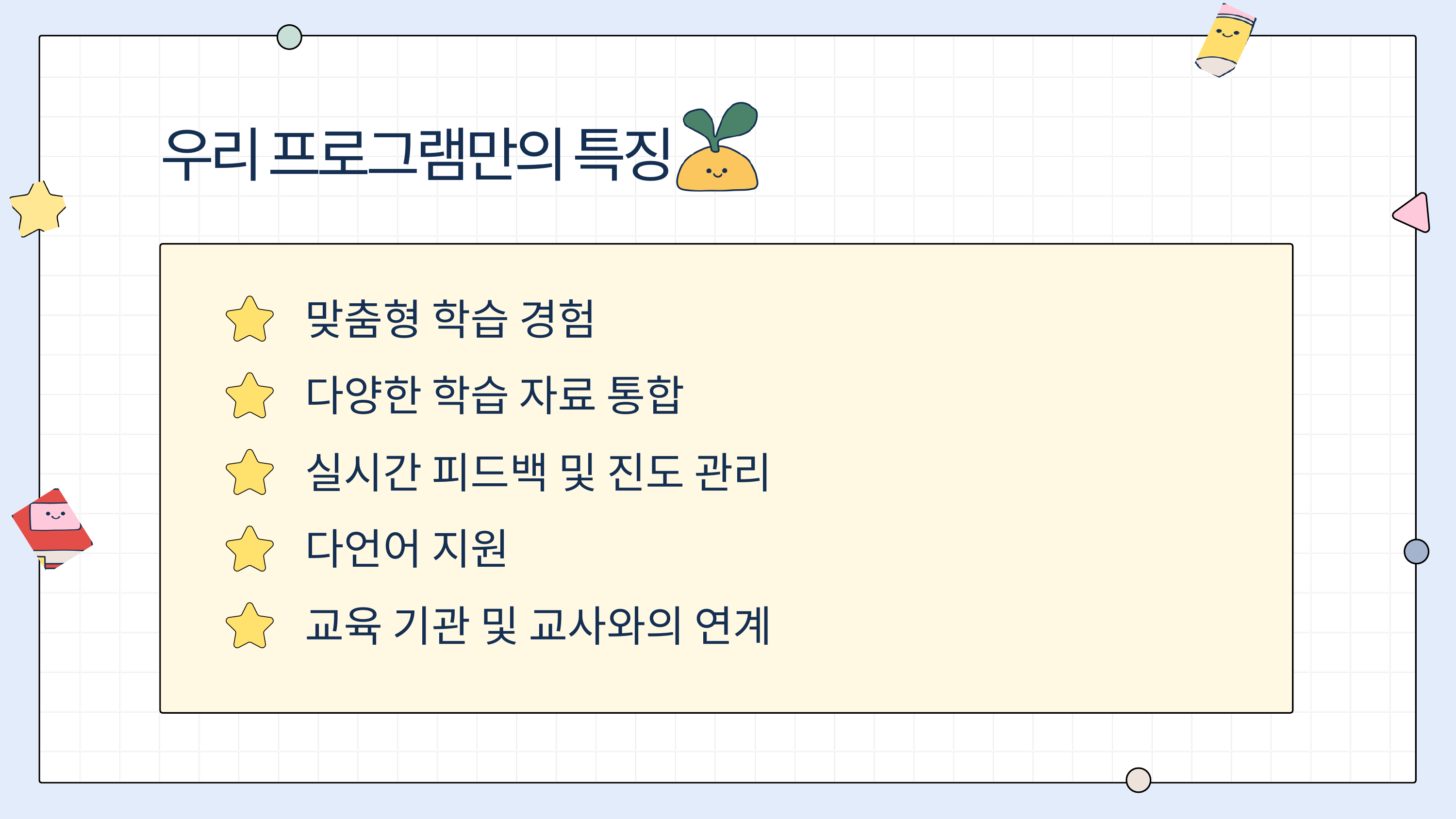

우리 프로그램만의 특징

맞춤형 학습 경험

다양한 학습 자료 통합

실시간 피드백 및 진도 관리

다언어 지원

교육 기관 및 교사와의 연계